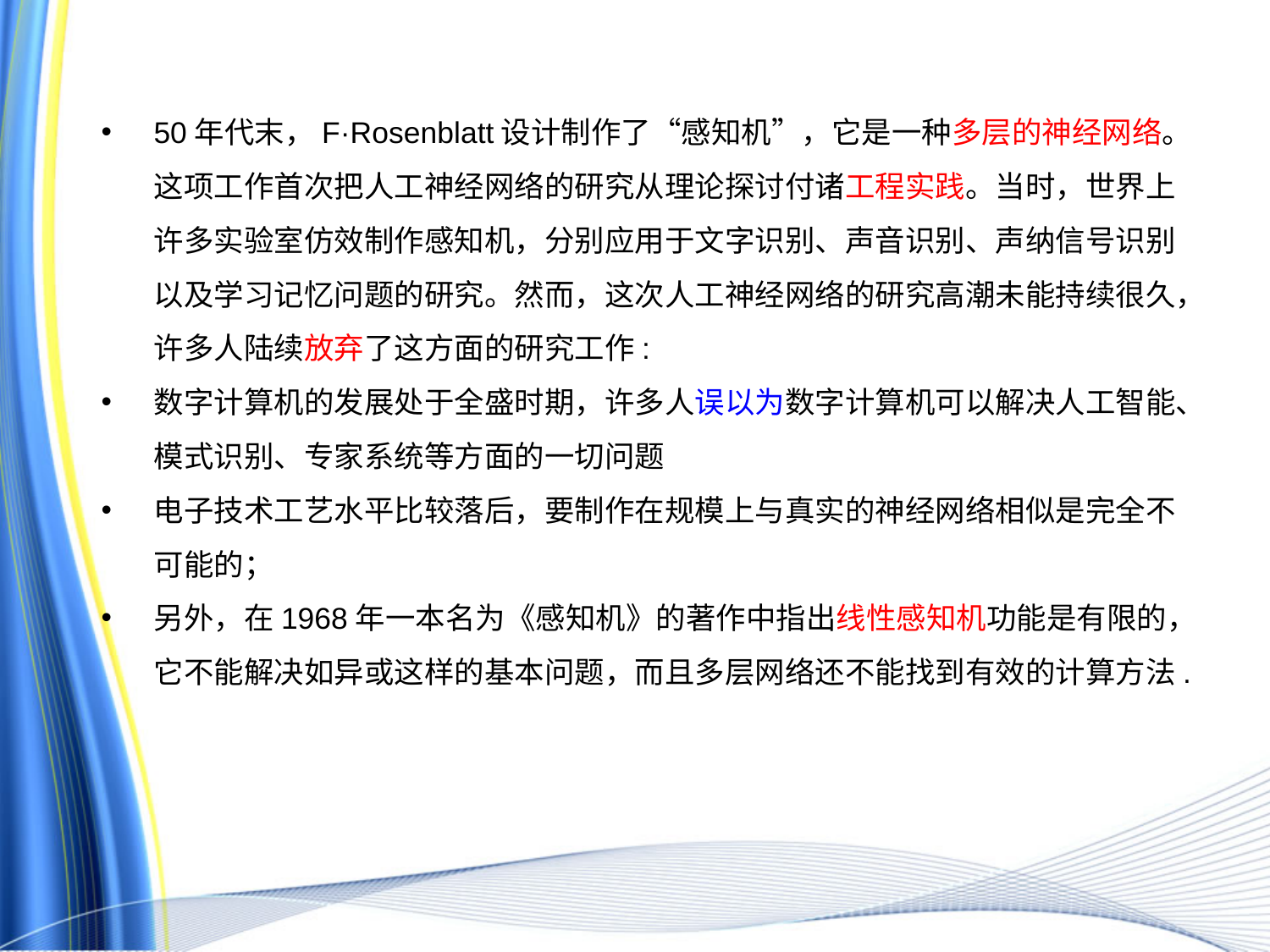

50年代末，F·Rosenblatt设计制作了“感知机”，它是一种多层的神经网络。这项工作首次把人工神经网络的研究从理论探讨付诸工程实践。当时，世界上许多实验室仿效制作感知机，分别应用于文字识别、声音识别、声纳信号识别以及学习记忆问题的研究。然而，这次人工神经网络的研究高潮未能持续很久，许多人陆续放弃了这方面的研究工作:
数字计算机的发展处于全盛时期，许多人误以为数字计算机可以解决人工智能、模式识别、专家系统等方面的一切问题
电子技术工艺水平比较落后，要制作在规模上与真实的神经网络相似是完全不可能的；
另外，在1968年一本名为《感知机》的著作中指出线性感知机功能是有限的，它不能解决如异或这样的基本问题，而且多层网络还不能找到有效的计算方法.